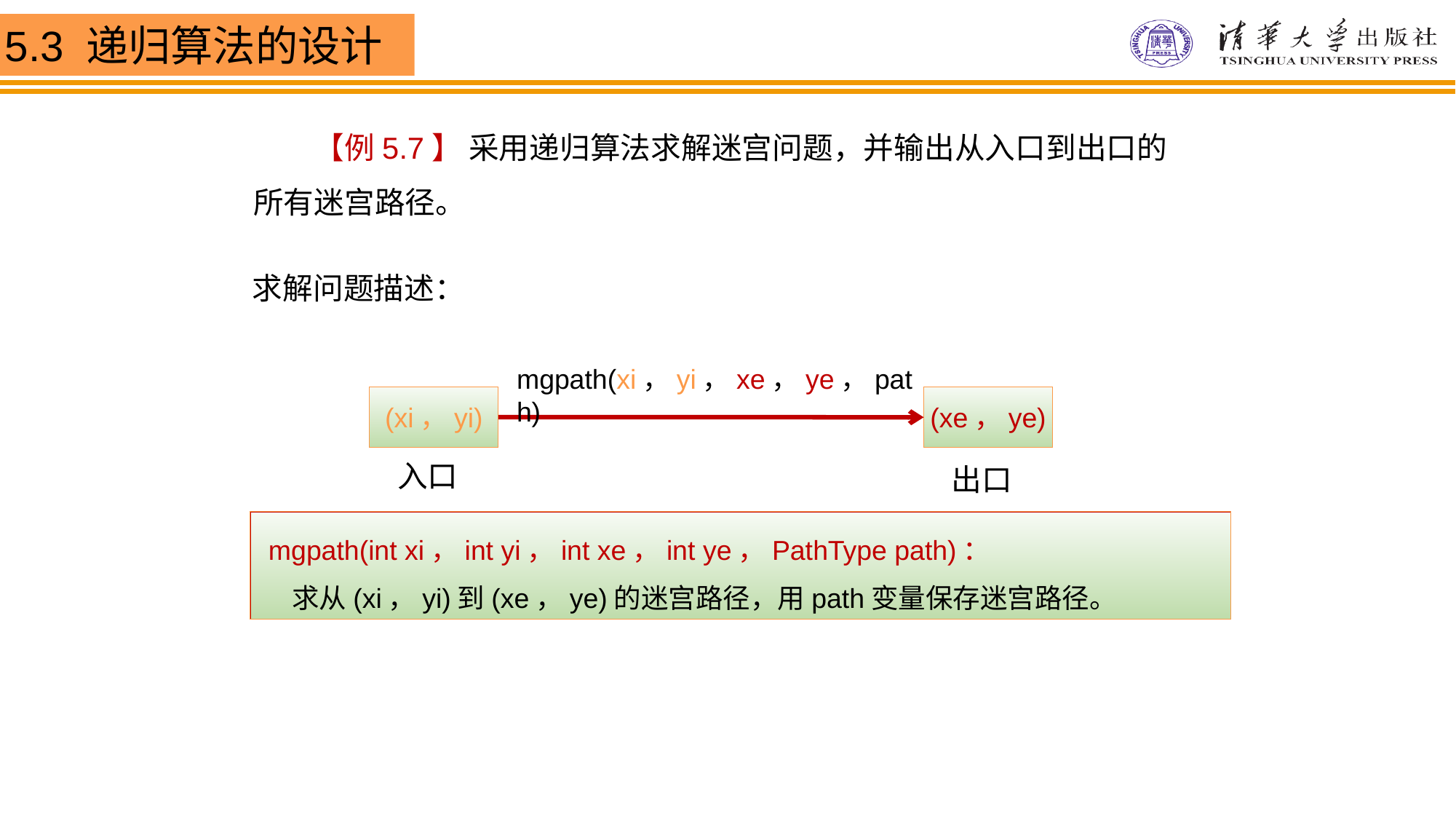

【例5.7】 采用递归算法求解迷宫问题，并输出从入口到出口的所有迷宫路径。
求解问题描述：
mgpath(xi，yi，xe，ye，path)
(xi，yi)
(xe，ye)
出口
入口
 mgpath(int xi，int yi，int xe，int ye，PathType path)：
    求从(xi，yi)到(xe，ye)的迷宫路径，用path变量保存迷宫路径。